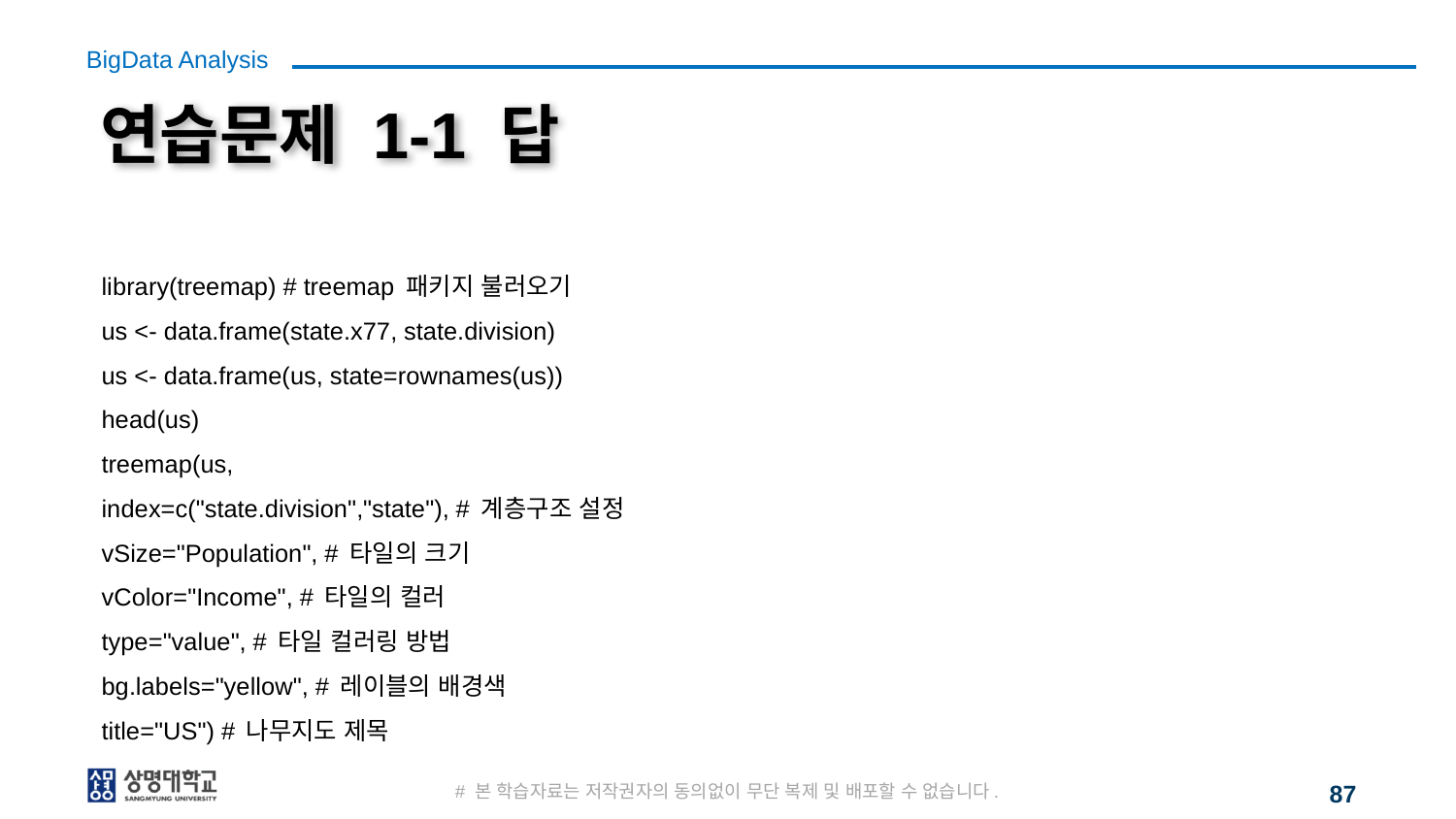

# 연습문제 1-1 답
library(treemap) # treemap 패키지 불러오기
us <- data.frame(state.x77, state.division)
us <- data.frame(us, state=rownames(us))
head(us)
treemap(us,
index=c("state.division","state"), # 계층구조 설정
vSize="Population", # 타일의 크기
vColor="Income", # 타일의 컬러
type="value", # 타일 컬러링 방법
bg.labels="yellow", # 레이블의 배경색
title="US") # 나무지도 제목

# 본 학습자료는 저작권자의 동의없이 무단 복제 및 배포할 수 없습니다.
87